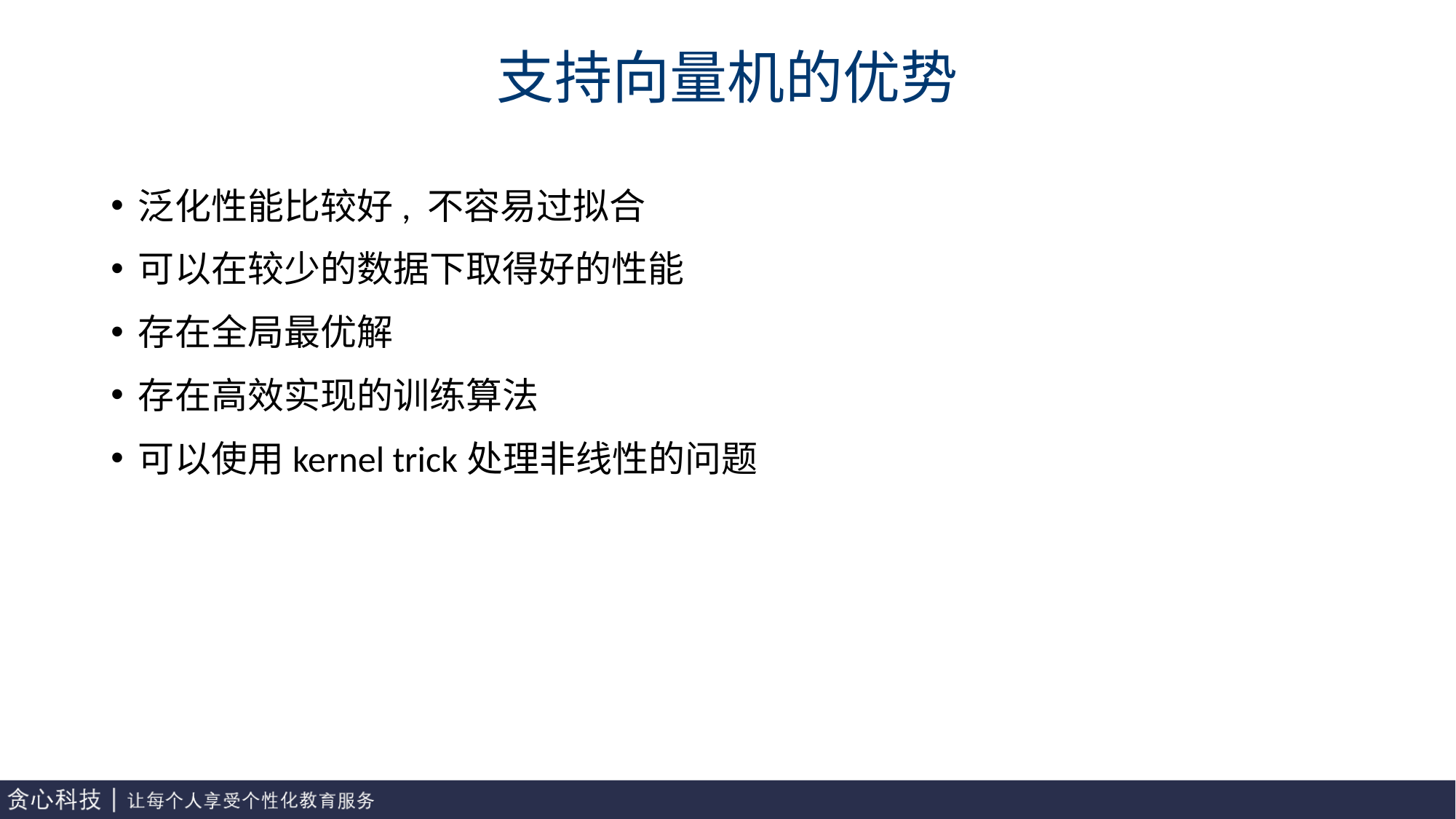

# 支持向量机的优势
泛化性能比较好, 不容易过拟合
可以在较少的数据下取得好的性能
存在全局最优解
存在高效实现的训练算法
可以使用kernel trick处理非线性的问题